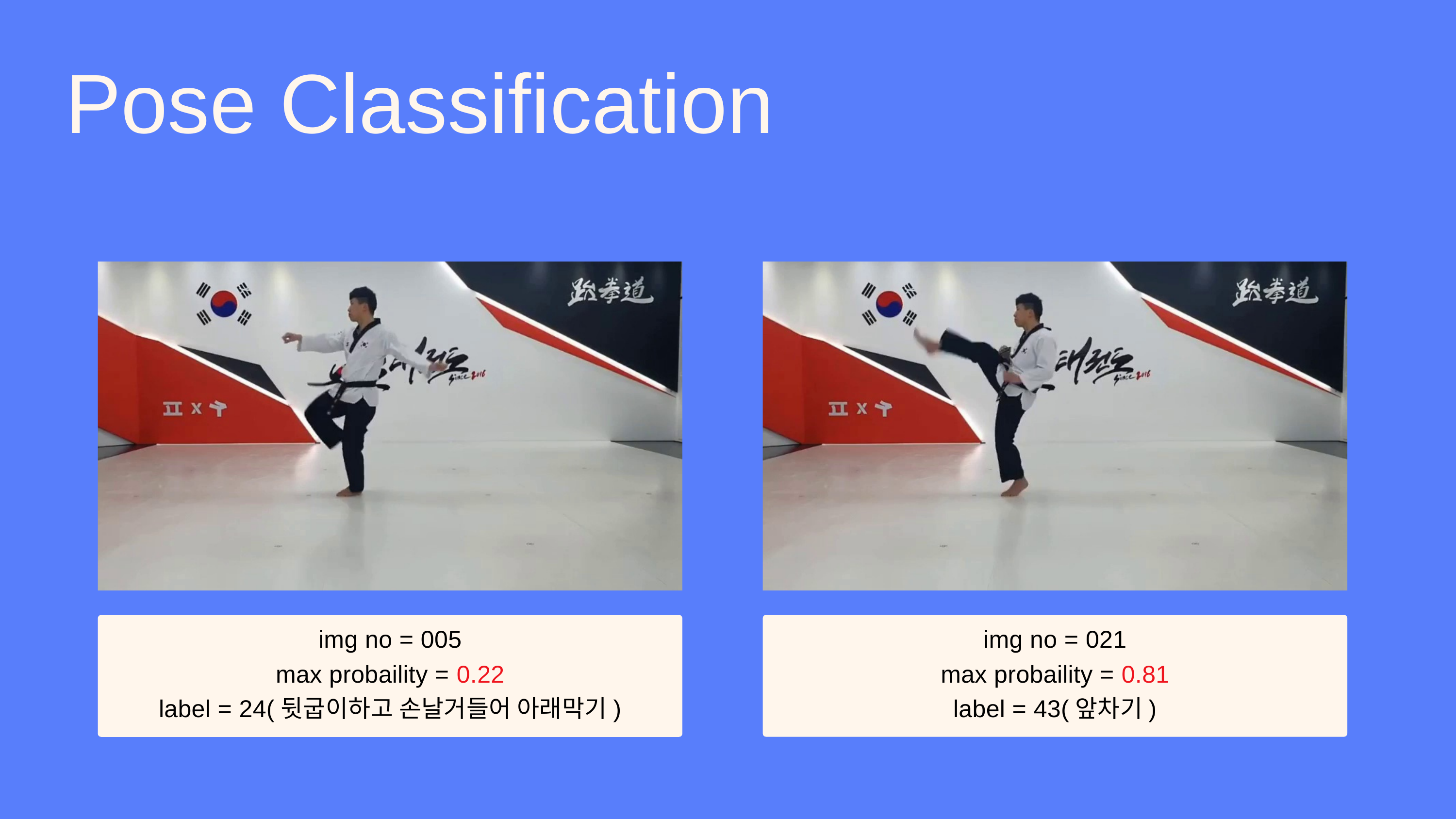

Pose Classification

img no = 021
max probaility = 0.81
label = 43(앞차기)
img no = 005
max probaility = 0.22
label = 24(뒷굽이하고 손날거들어 아래막기)